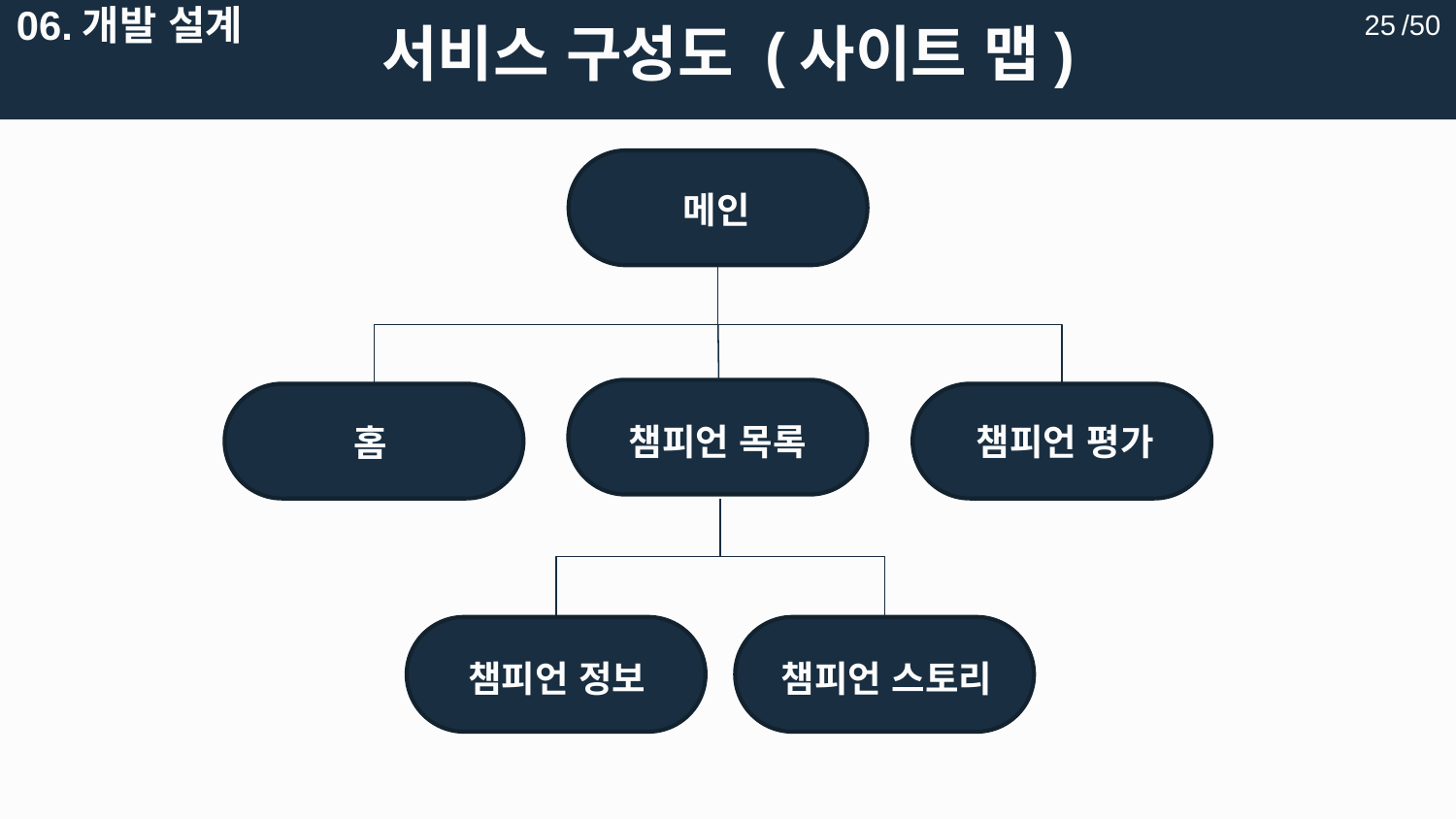

25
/50

# 서비스 구성도 (사이트 맵)
06.개발 설계

메인

챔피언 목록
챔피언 평가
홈

챔피언 정보
챔피언 스토리